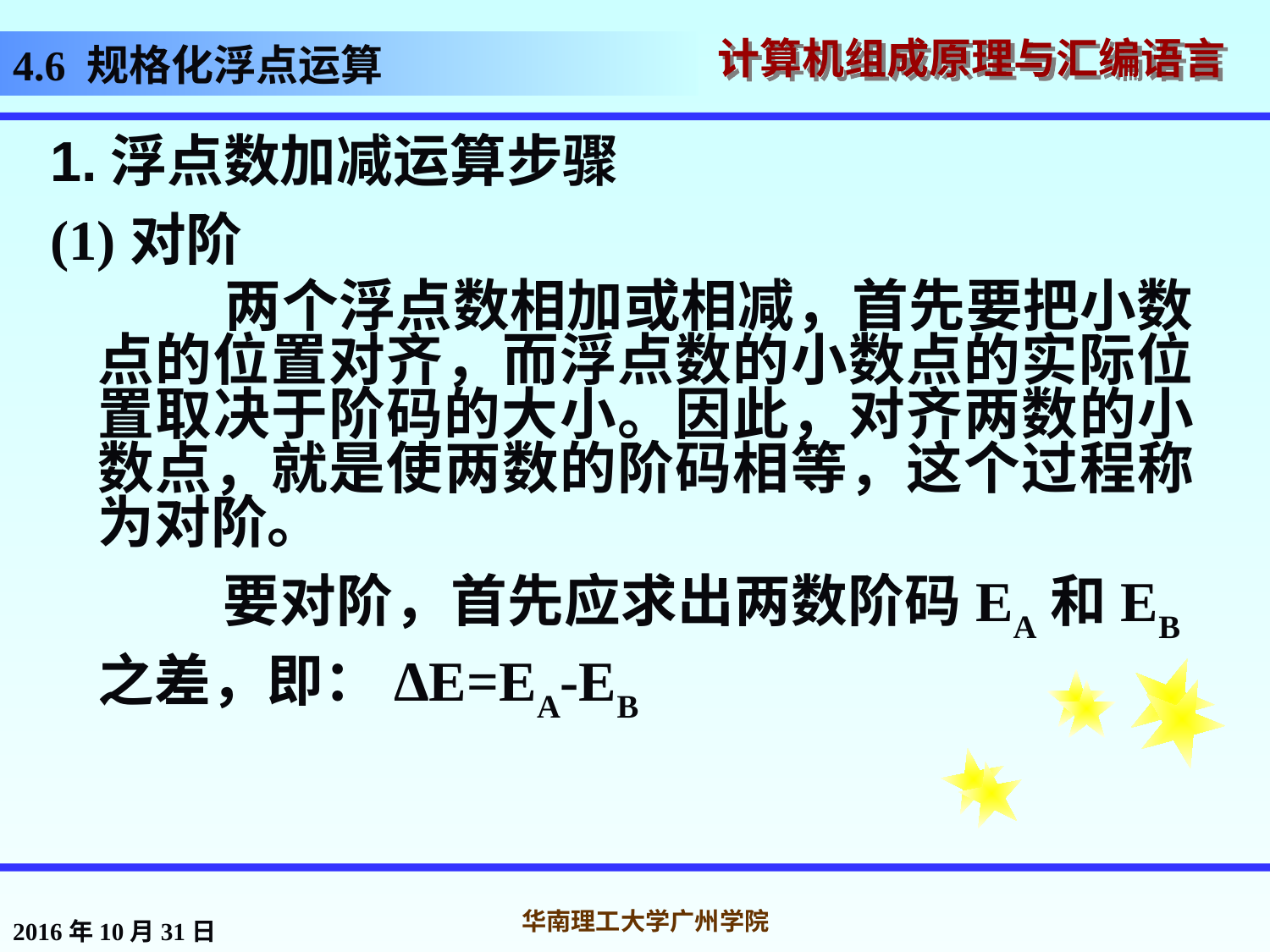

4.6 规格化浮点运算
1.浮点数加减运算步骤
(1)对阶
            两个浮点数相加或相减，首先要把小数点的位置对齐，而浮点数的小数点的实际位置取决于阶码的大小。因此，对齐两数的小数点，就是使两数的阶码相等，这个过程称为对阶。
            要对阶，首先应求出两数阶码EA和EB之差，即：ΔE=EA-EB
2016年10月31日
华南理工大学广州学院